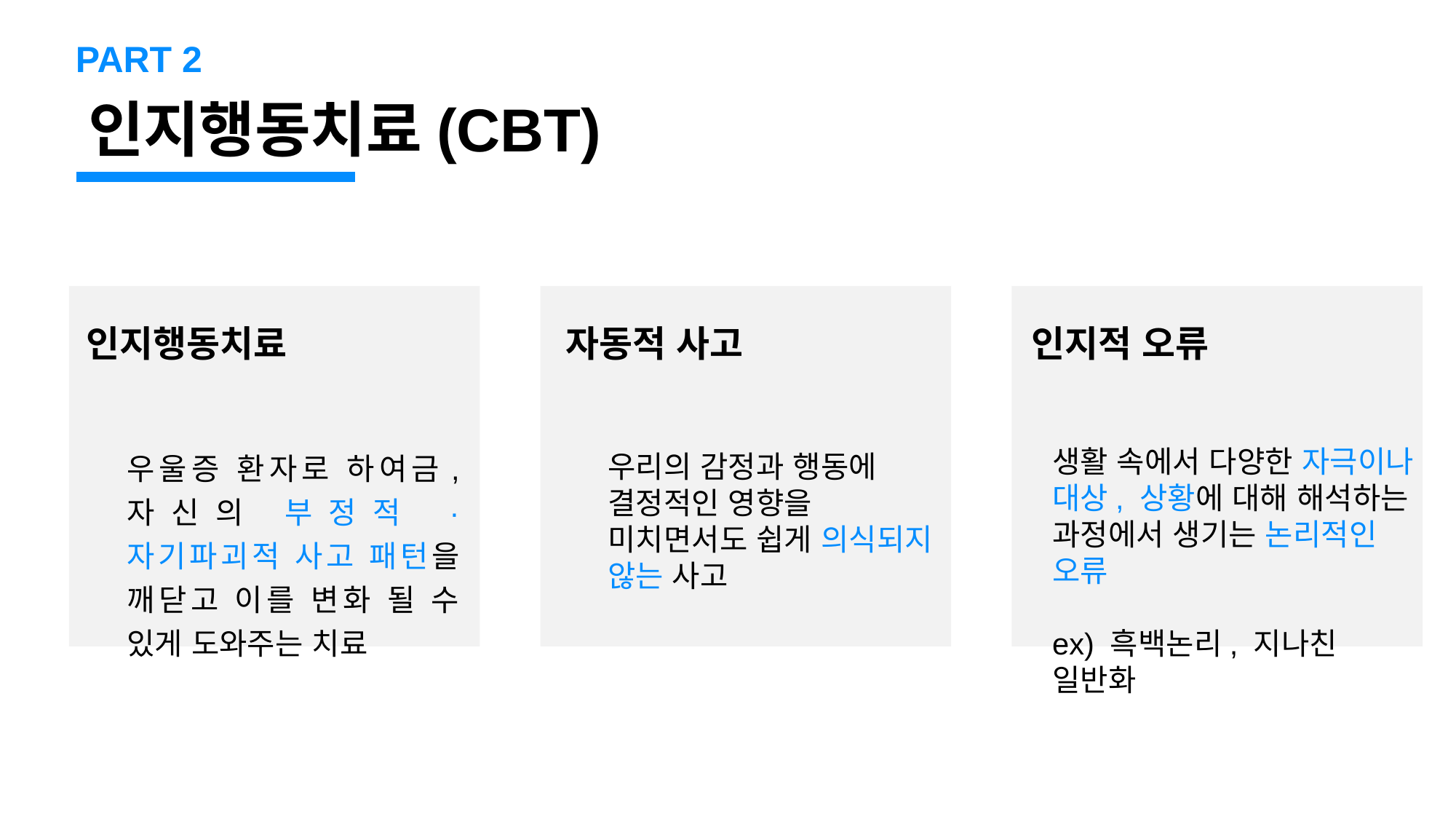

PART 2
인지행동치료(CBT)

자동적 사고
인지적 오류
인지행동치료
우울증 환자로 하여금, 자신의 부정적 · 자기파괴적 사고 패턴을 깨닫고 이를 변화 될 수 있게 도와주는 치료
생활 속에서 다양한 자극이나 대상, 상황에 대해 해석하는 과정에서 생기는 논리적인 오류

ex) 흑백논리, 지나친 일반화
우리의 감정과 행동에 결정적인 영향을 미치면서도 쉽게 의식되지 않는 사고